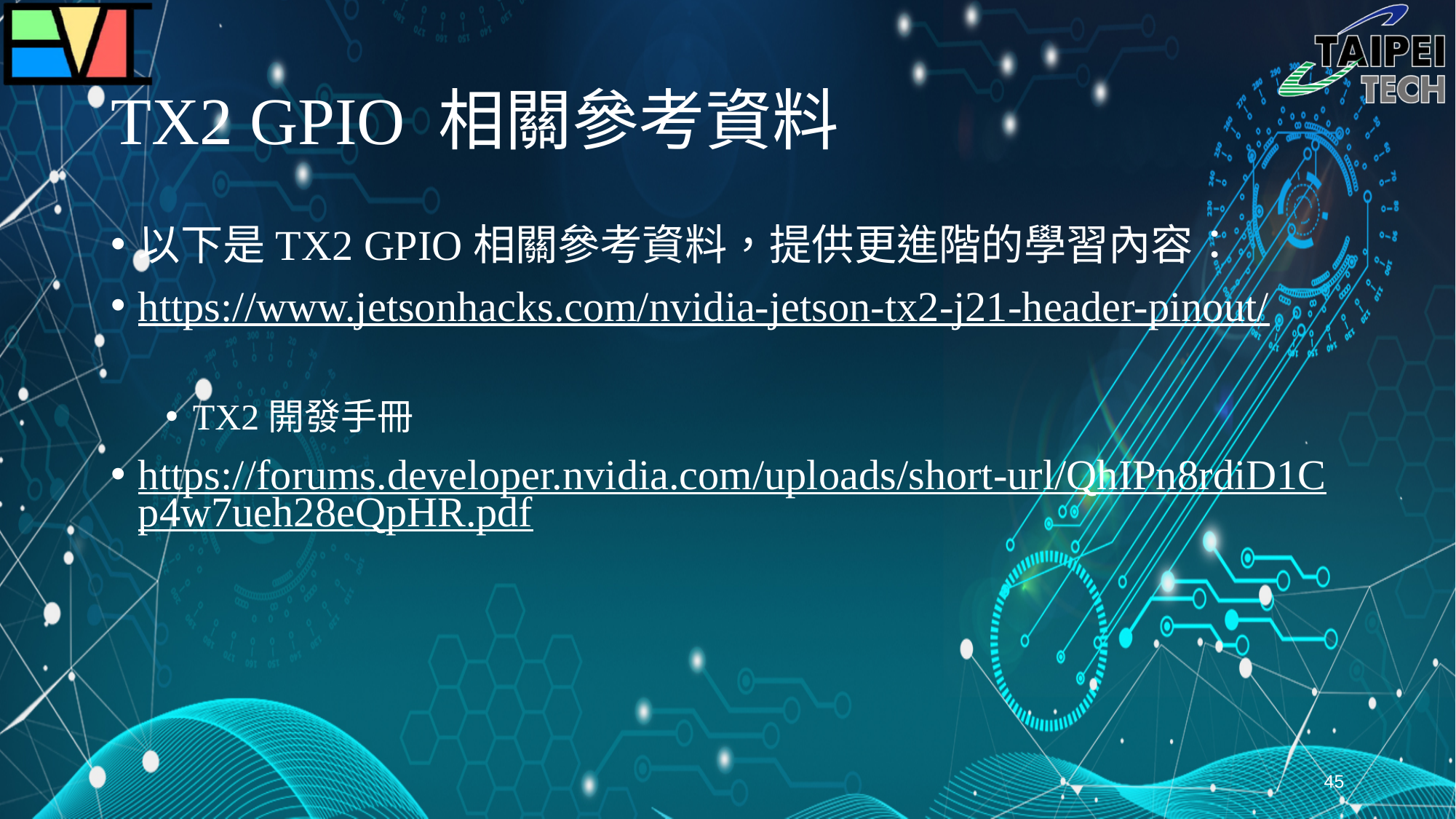

# TX2 GPIO 相關參考資料
以下是TX2 GPIO相關參考資料，提供更進階的學習內容：
https://www.jetsonhacks.com/nvidia-jetson-tx2-j21-header-pinout/

TX2開發手冊
https://forums.developer.nvidia.com/uploads/short-url/QhIPn8rdiD1Cp4w7ueh28eQpHR.pdf

45